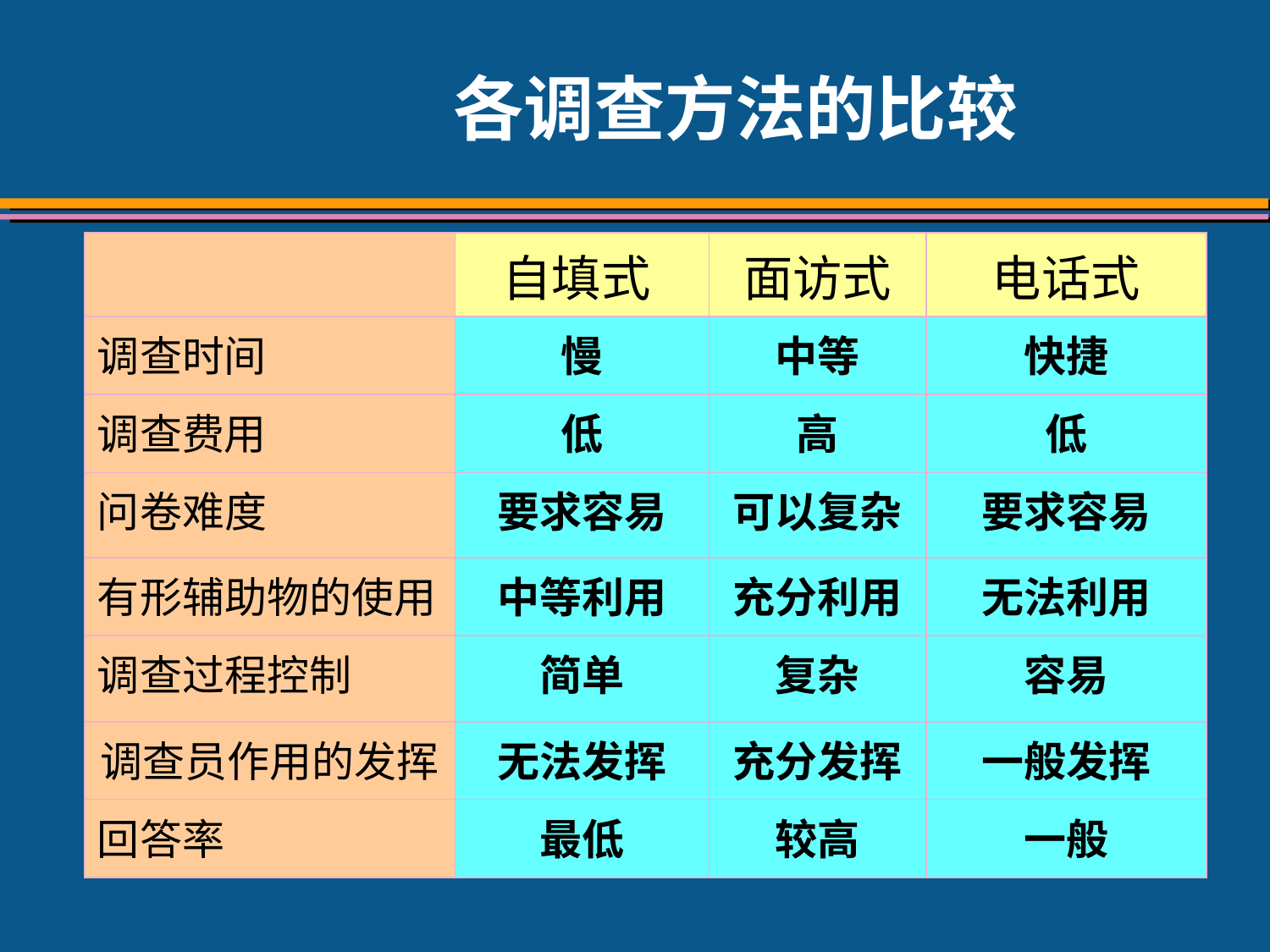

# 各调查方法的比较
|  | 自填式 | 面访式 | 电话式 |
| --- | --- | --- | --- |
| 调查时间 | 慢 | 中等 | 快捷 |
| 调查费用 | 低 | 高 | 低 |
| 问卷难度 | 要求容易 | 可以复杂 | 要求容易 |
| 有形辅助物的使用 | 中等利用 | 充分利用 | 无法利用 |
| 调查过程控制 | 简单 | 复杂 | 容易 |
| 调查员作用的发挥 | 无法发挥 | 充分发挥 | 一般发挥 |
| 回答率 | 最低 | 较高 | 一般 |